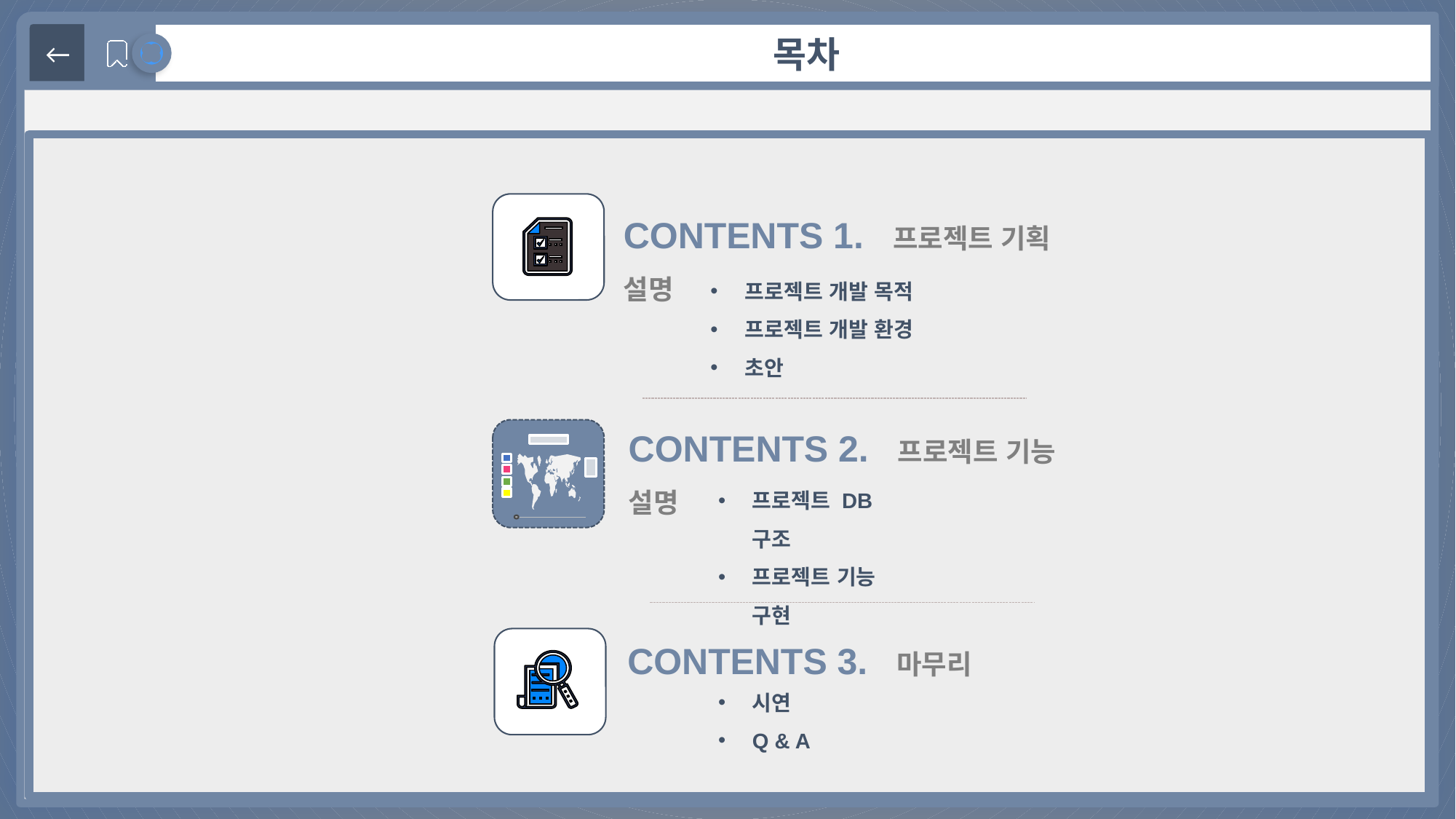

←

목차

CONTENTS 1.  프로젝트 기획 설명

프로젝트 개발 목적
프로젝트 개발 환경
초안
CONTENTS 2.  프로젝트 기능 설명

프로젝트 DB 구조
프로젝트 기능 구현
CONTENTS 3.  마무리

시연
Q & A